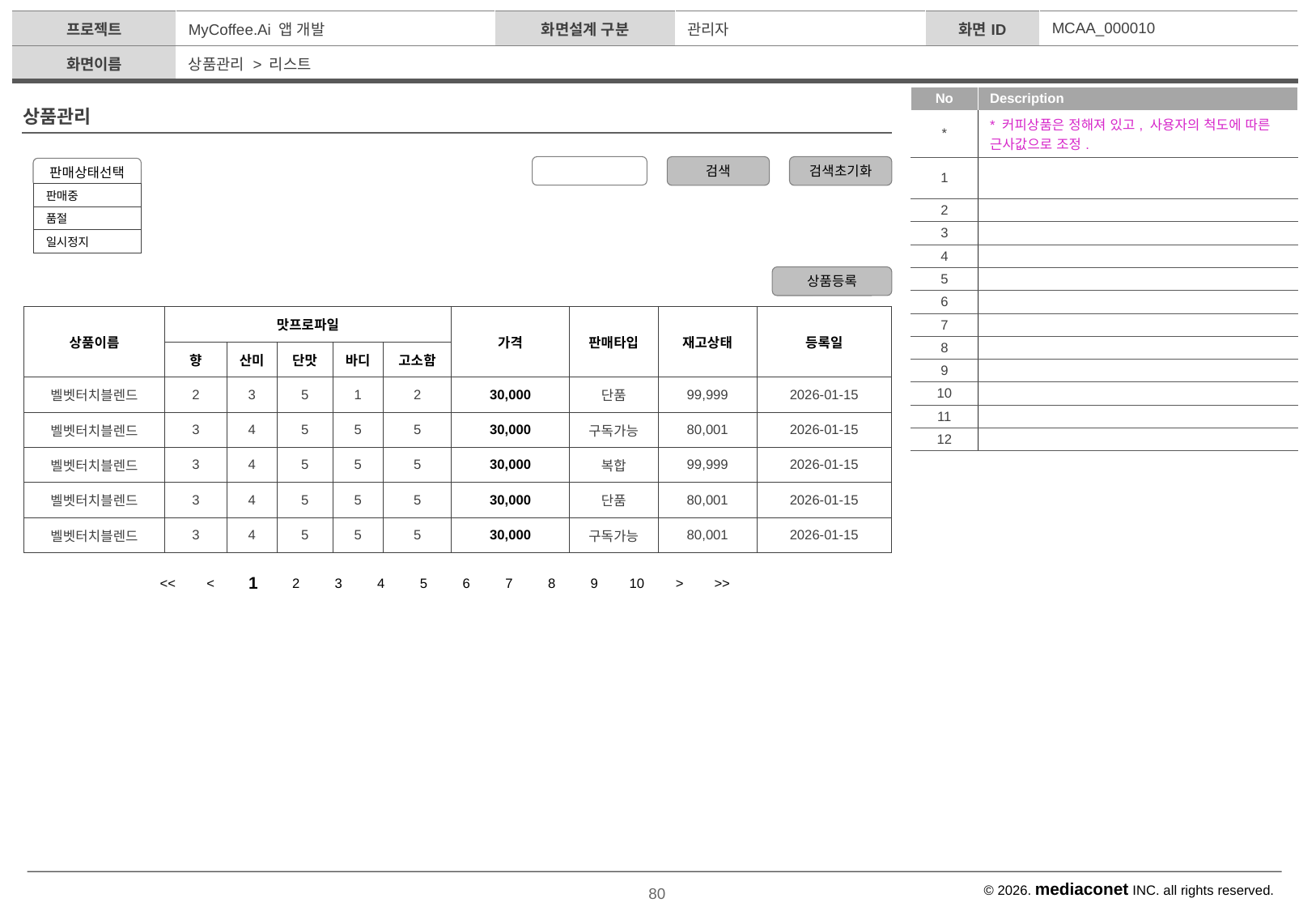

| 프로젝트 | MyCoffee.Ai 앱 개발 | 화면설계 구분 | 관리자 | 화면ID | MCAA\_000010 |
| --- | --- | --- | --- | --- | --- |
| 화면이름 | 상품관리 > 리스트 |  |  |  |  |
| No | Description |
| --- | --- |
| \* | \* 커피상품은 정해져 있고, 사용자의 척도에 따른 근사값으로 조정. |
| 1 |  |
| 2 |  |
| 3 |  |
| 4 |  |
| 5 |  |
| 6 |  |
| 7 |  |
| 8 |  |
| 9 |  |
| 10 |  |
| 11 |  |
| 12 |  |
상품관리

검색
검색초기화
판매상태선택
| 판매중 |
| --- |
| 품절 |
| 일시정지 |
상품등록
| 상품이름 | 맛프로파일 |  |  |  |  | 가격 | 판매타입 | 재고상태 | 등록일 |
| --- | --- | --- | --- | --- | --- | --- | --- | --- | --- |
|  | 향 | 산미 | 단맛 | 바디 | 고소함 |  |  |  |  |
| 벨벳터치블렌드 | 2 | 3 | 5 | 1 | 2 | 30,000 | 단품 | 99,999 | 2026-01-15 |
| 벨벳터치블렌드 | 3 | 4 | 5 | 5 | 5 | 30,000 | 구독가능 | 80,001 | 2026-01-15 |
| 벨벳터치블렌드 | 3 | 4 | 5 | 5 | 5 | 30,000 | 복합 | 99,999 | 2026-01-15 |
| 벨벳터치블렌드 | 3 | 4 | 5 | 5 | 5 | 30,000 | 단품 | 80,001 | 2026-01-15 |
| 벨벳터치블렌드 | 3 | 4 | 5 | 5 | 5 | 30,000 | 구독가능 | 80,001 | 2026-01-15 |
| << | < | 1 | 2 | 3 | 4 | 5 | 6 | 7 | 8 | 9 | 10 | > | >> |
| --- | --- | --- | --- | --- | --- | --- | --- | --- | --- | --- | --- | --- | --- |